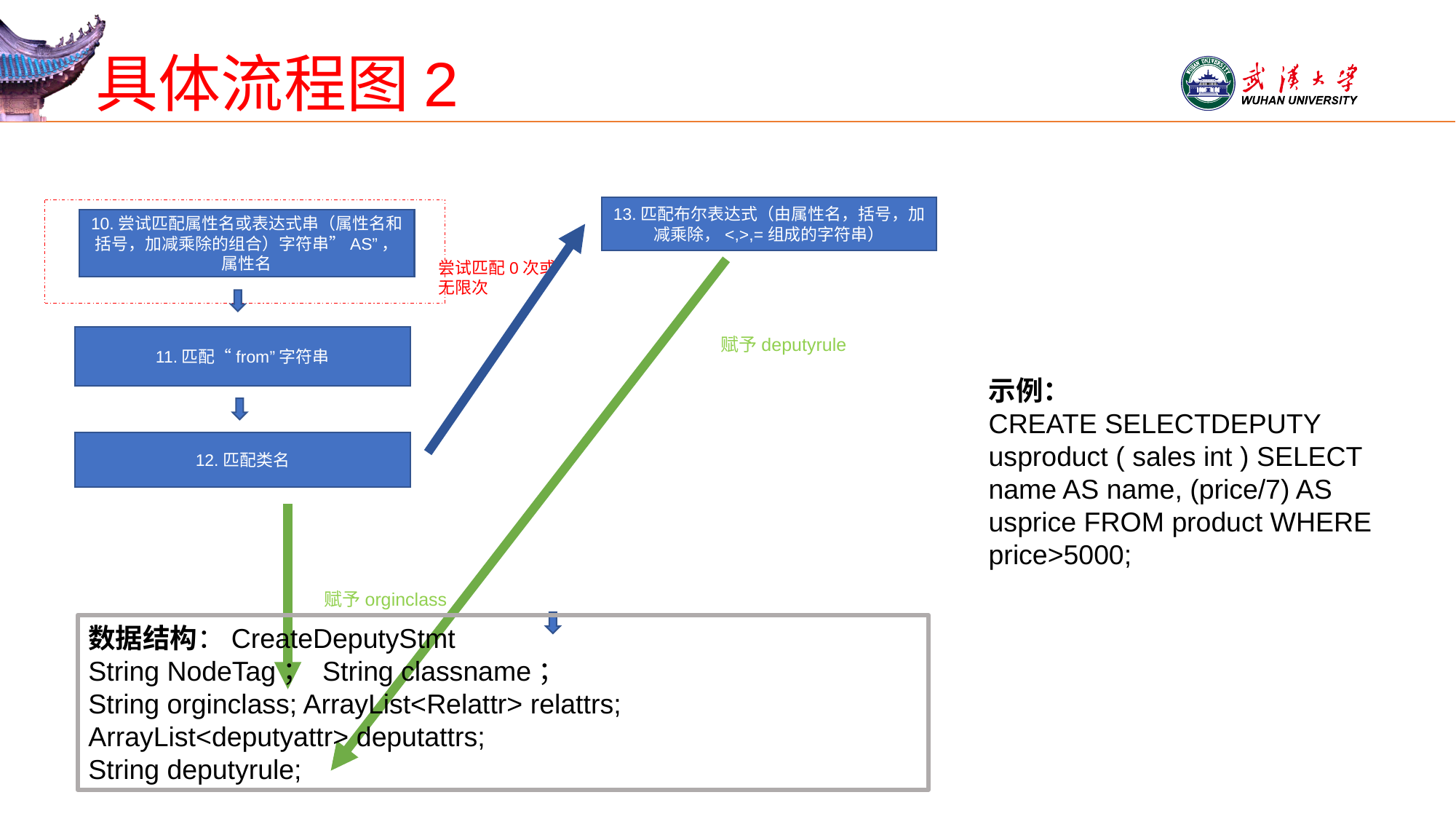

# 具体流程图2
13.匹配布尔表达式（由属性名，括号，加减乘除，<,>,=组成的字符串）
10.尝试匹配属性名或表达式串（属性名和括号，加减乘除的组合）字符串”AS”，属性名
尝试匹配0次或无限次

11.匹配“from”字符串
赋予deputyrule
示例：
CREATE SELECTDEPUTY usproduct ( sales int ) SELECT name AS name, (price/7) AS usprice FROM product WHERE price>5000;

12.匹配类名
赋予orginclass

数据结构：CreateDeputyStmt
String NodeTag； String classname；
String orginclass; ArrayList<Relattr> relattrs;
ArrayList<deputyattr> deputattrs;
String deputyrule;